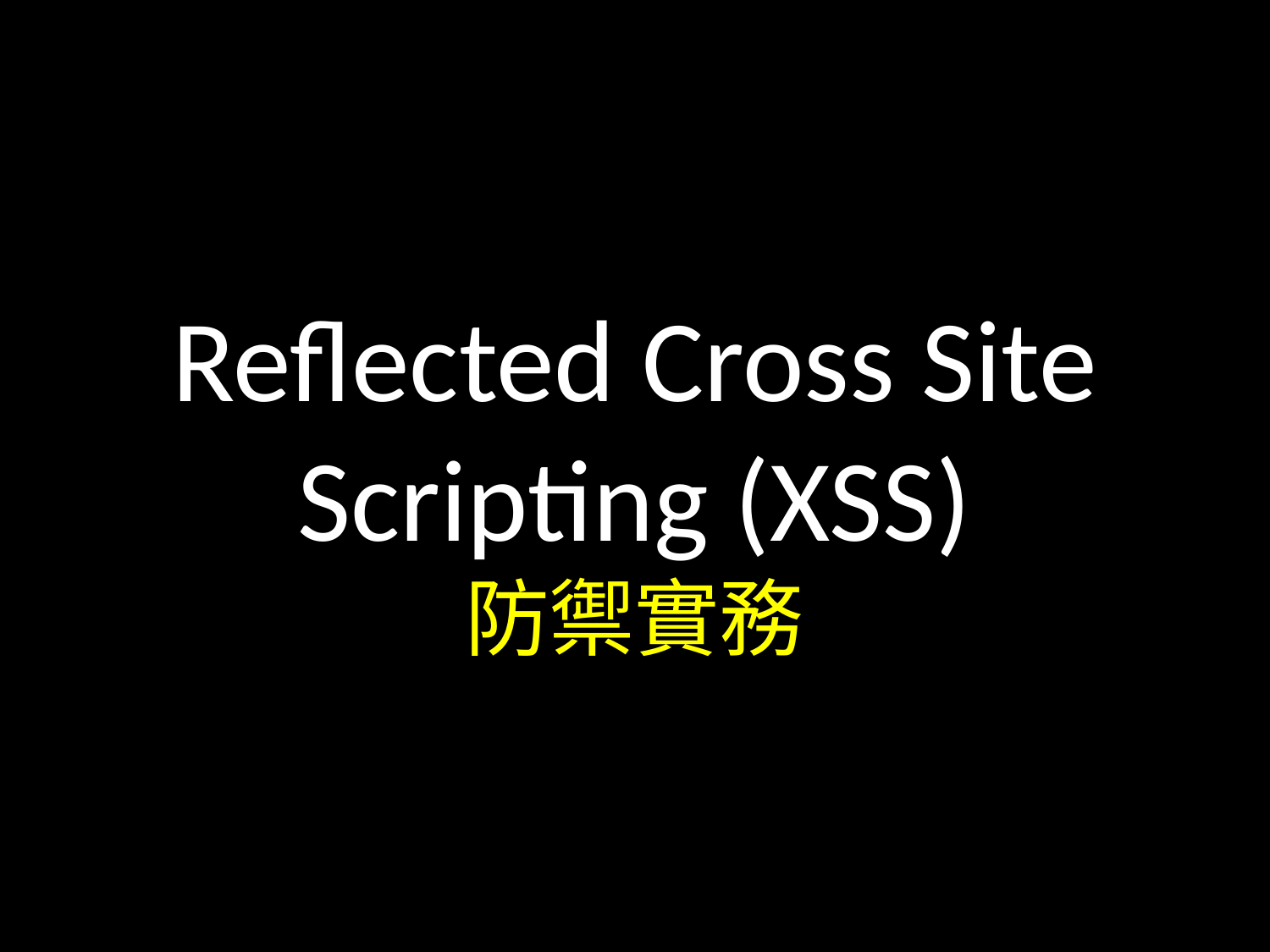

Reflected Cross Site Scripting (XSS)
防禦實務
#